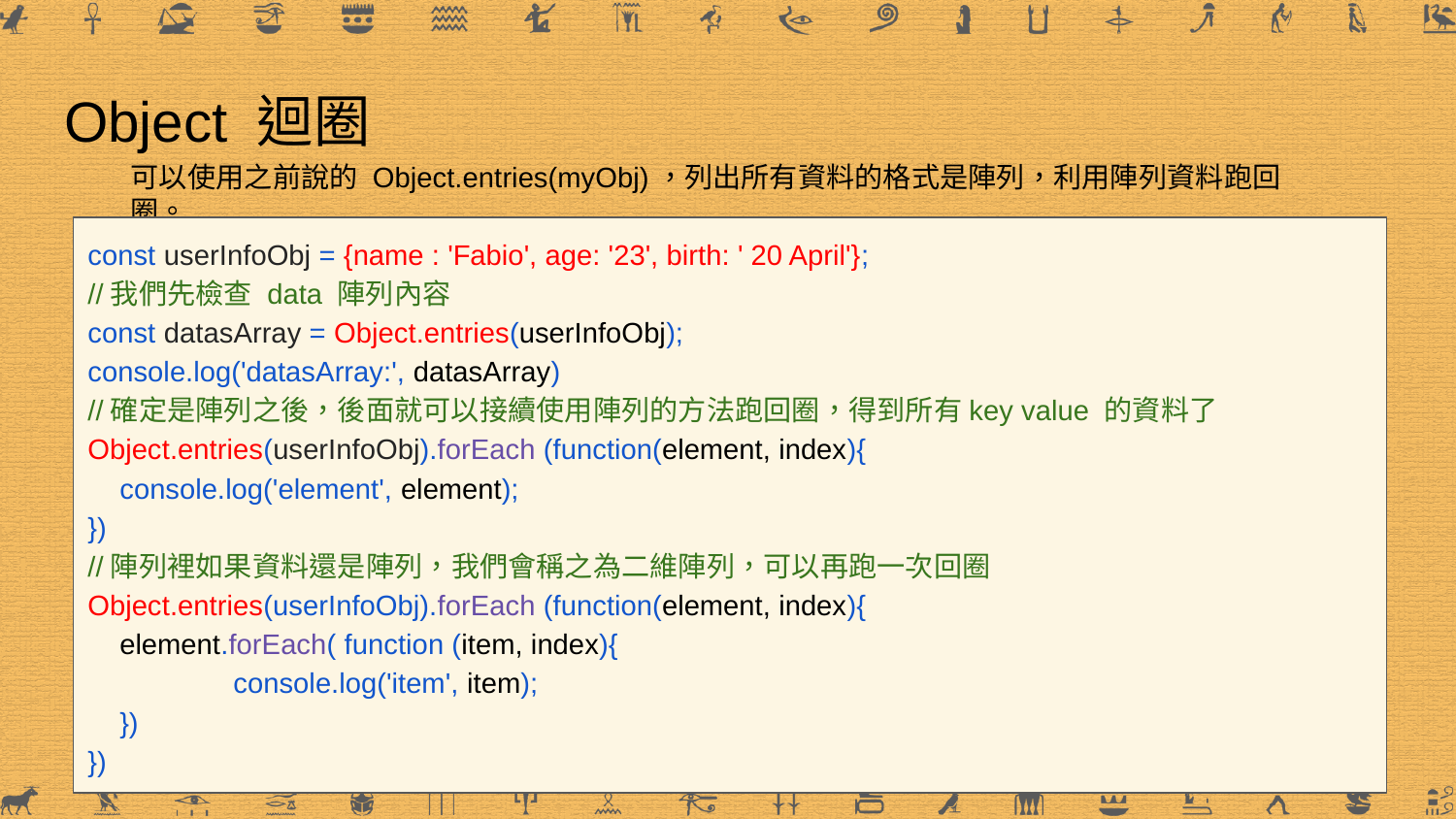

# Object 迴圈
可以使用之前說的 Object.entries(myObj)，列出所有資料的格式是陣列，利用陣列資料跑回圈。
const userInfoObj = {name : 'Fabio', age: '23', birth: ' 20 April'};
//我們先檢查 data 陣列內容
const datasArray = Object.entries(userInfoObj);
console.log('datasArray:', datasArray)
//確定是陣列之後，後面就可以接續使用陣列的方法跑回圈，得到所有key value 的資料了
Object.entries(userInfoObj).forEach (function(element, index){
    console.log('element', element);
})
//陣列裡如果資料還是陣列，我們會稱之為二維陣列，可以再跑一次回圈
Object.entries(userInfoObj).forEach (function(element, index){
    element.forEach( function (item, index){
	console.log('item', item);
    })
})